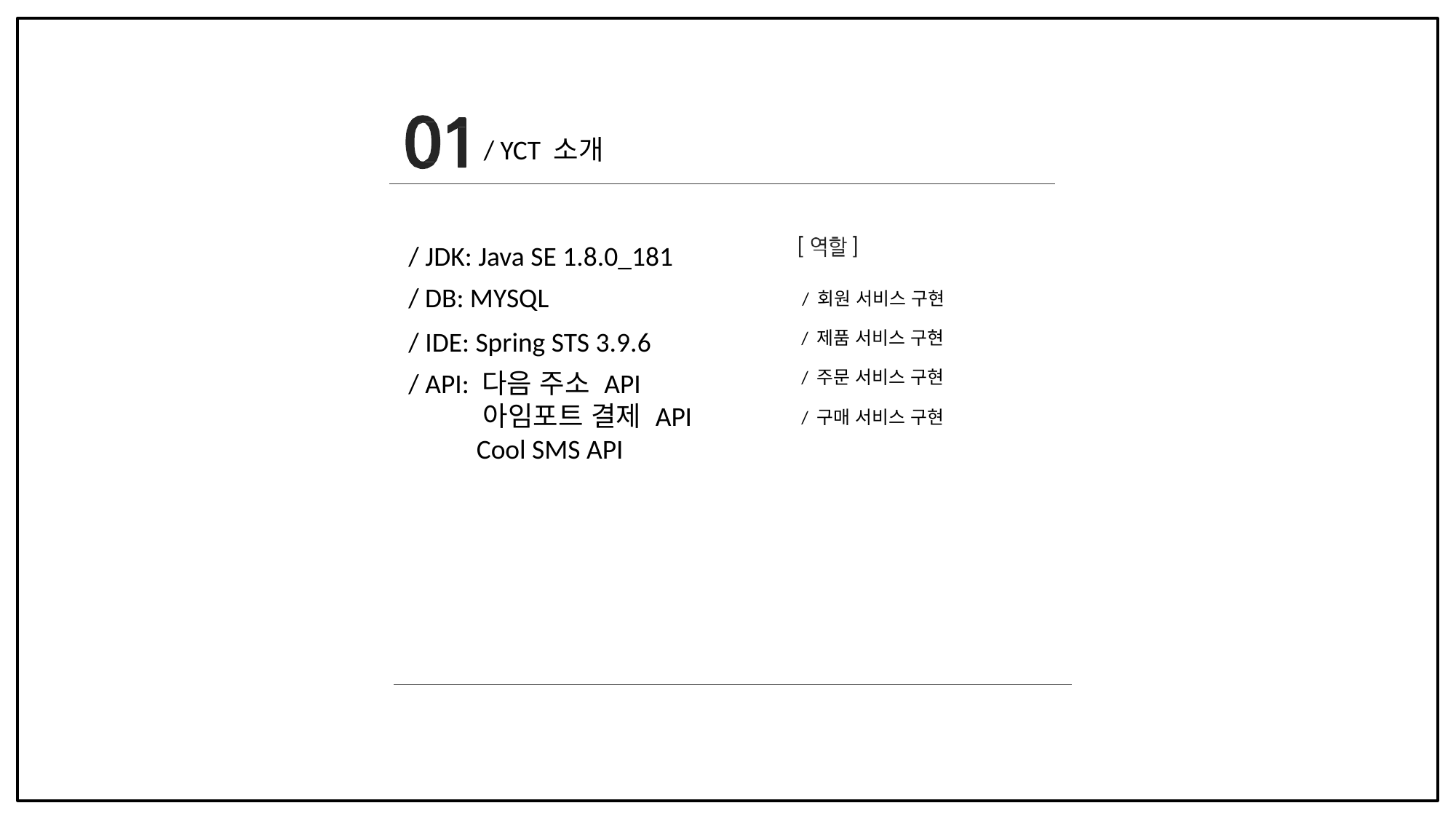

/ YCT 소개

/ JDK: Java SE 1.8.0_181

/ DB: MYSQL
/ 회원 서비스 구현
/ IDE: Spring STS 3.9.6
/ 제품 서비스 구현
/ 주문 서비스 구현
/ API: 다음 주소 API
           아임포트 결제 API
           Cool SMS API
/ 구매 서비스 구현